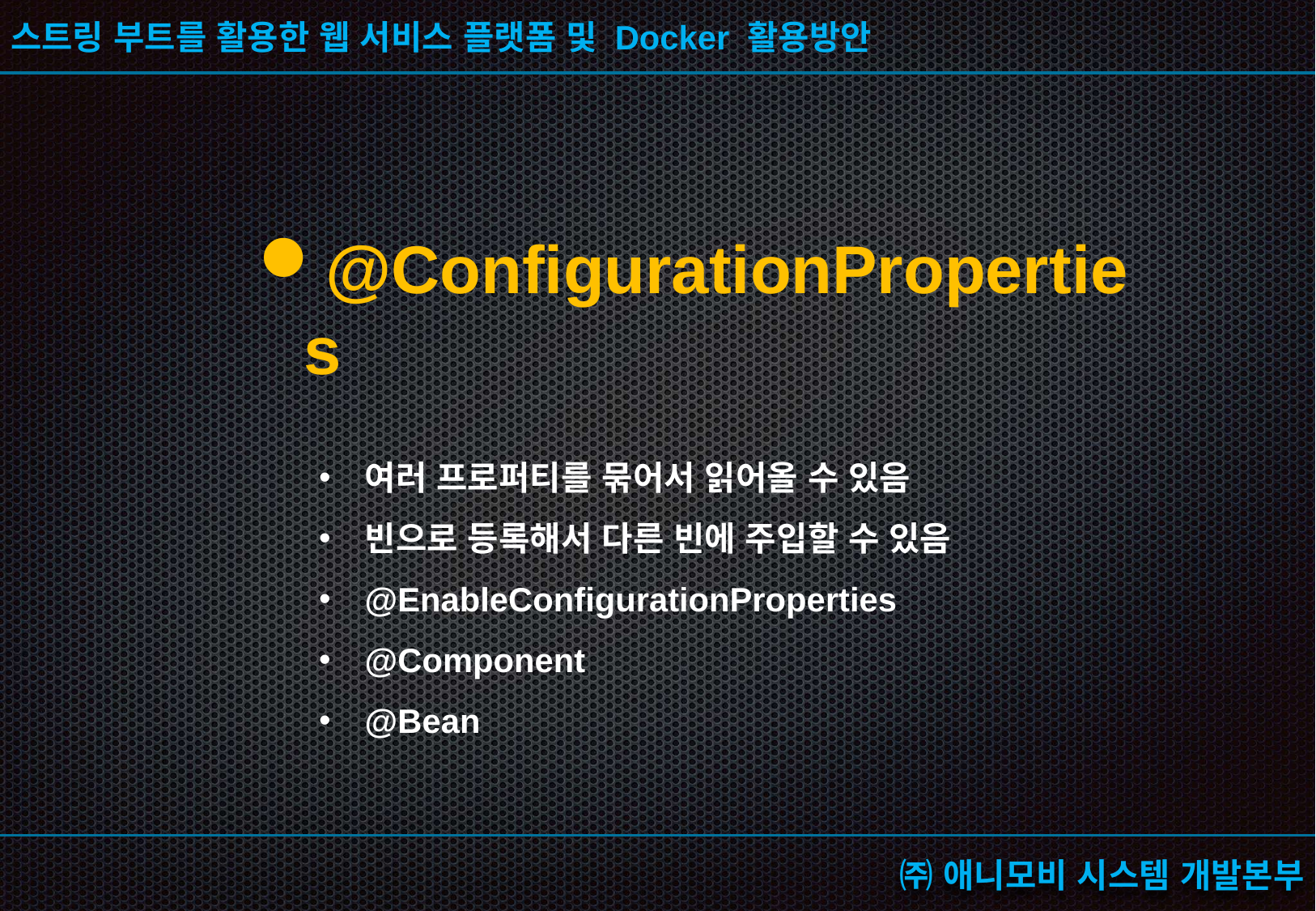

@ConfigurationProperties

여러 프로퍼티를 묶어서 읽어올 수 있음
빈으로 등록해서 다른 빈에 주입할 수 있음
@EnableConfigurationProperties
@Component
@Bean